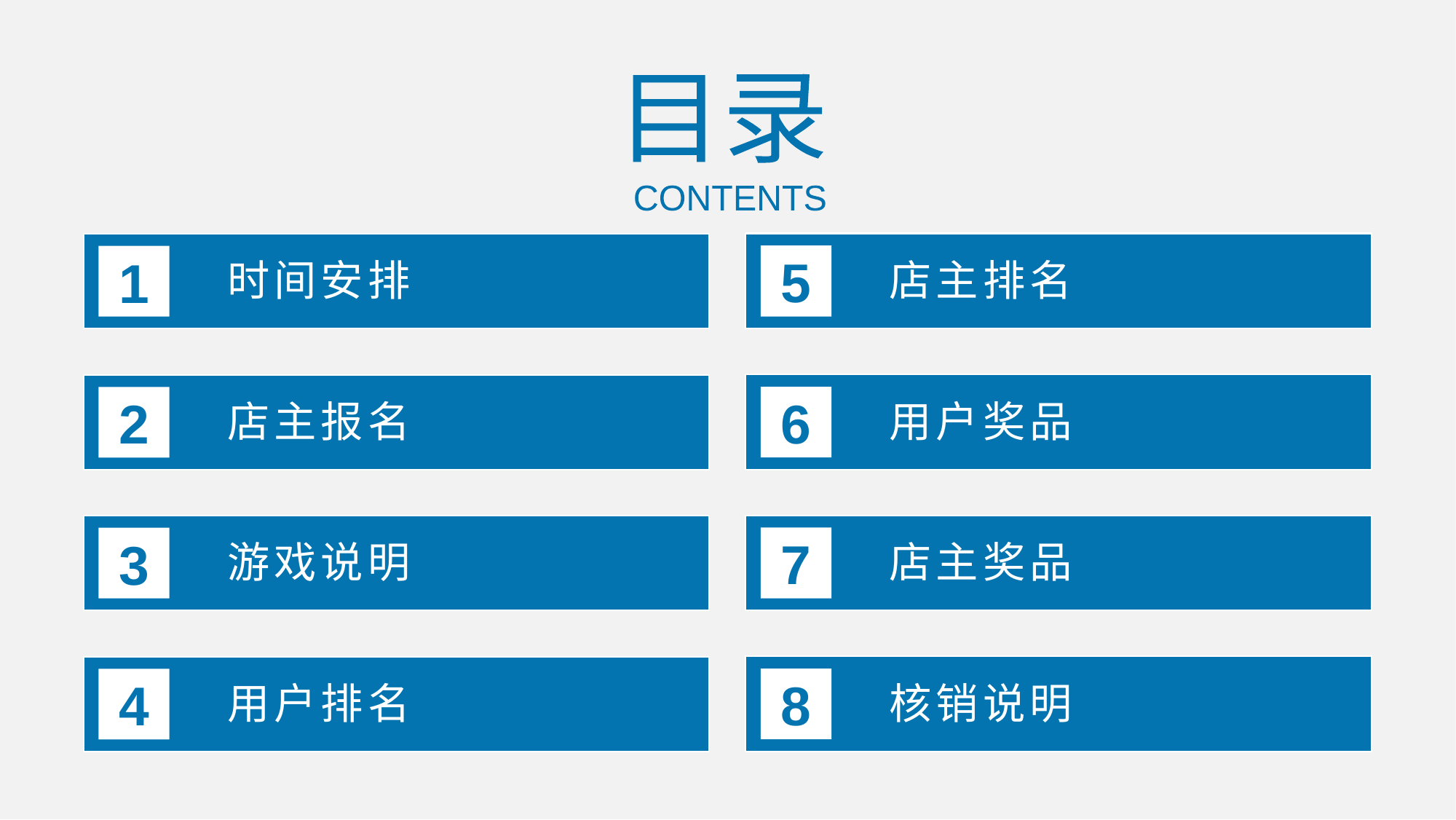

目录
CONTENTS

5
1
店主排名
时间安排

6
2
用户奖品
店主报名

7
3
店主奖品
游戏说明

8
4
核销说明
用户排名